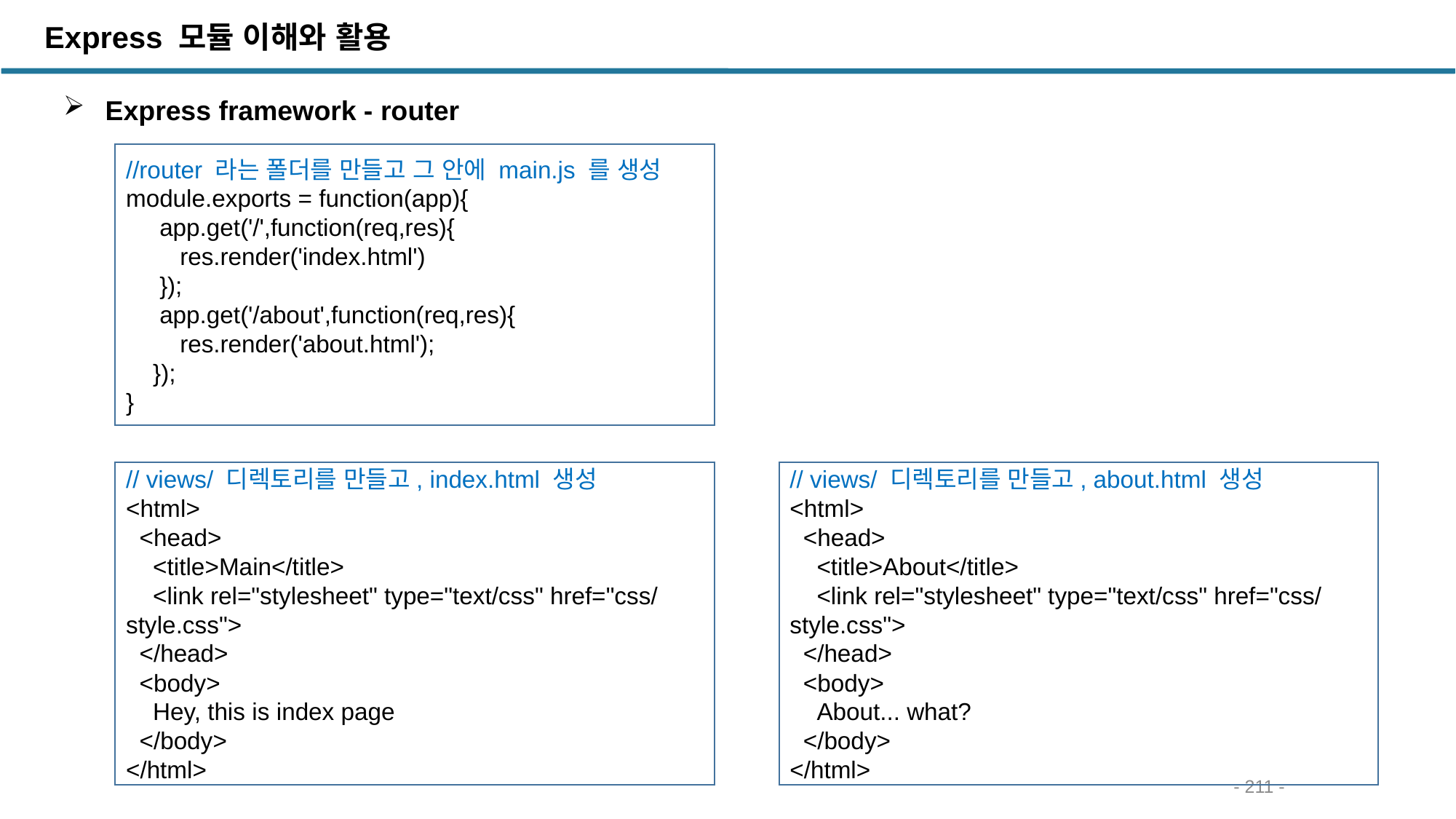

Express 모듈 이해와 활용
 Express framework - router

//router 라는 폴더를 만들고 그 안에 main.js 를 생성
module.exports = function(app){
     app.get('/',function(req,res){
        res.render('index.html')
     });
     app.get('/about',function(req,res){
        res.render('about.html');
    });
}
// views/ 디렉토리를 만들고, about.html 생성
<html>
  <head>
    <title>About</title>
    <link rel="stylesheet" type="text/css" href="css/style.css">
  </head>
  <body>
    About... what?
  </body>
</html>
// views/ 디렉토리를 만들고, index.html 생성
<html>
  <head>
    <title>Main</title>
    <link rel="stylesheet" type="text/css" href="css/style.css">
  </head>
  <body>
    Hey, this is index page
  </body>
</html>
- 211 -